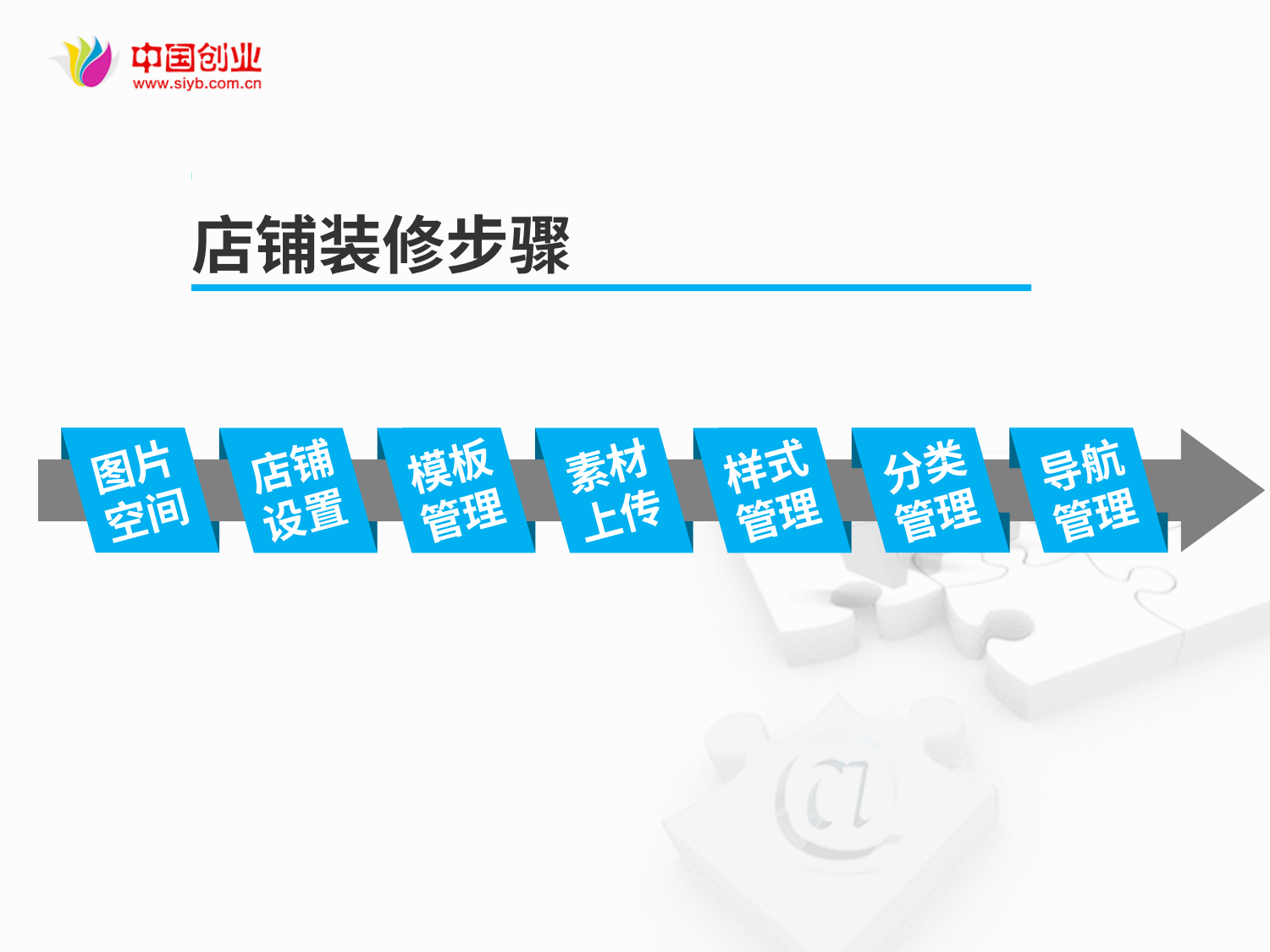

店铺装修步骤
图片空间
分类管理
导航管理
店铺设置
模板管理
素材上传
样式管理